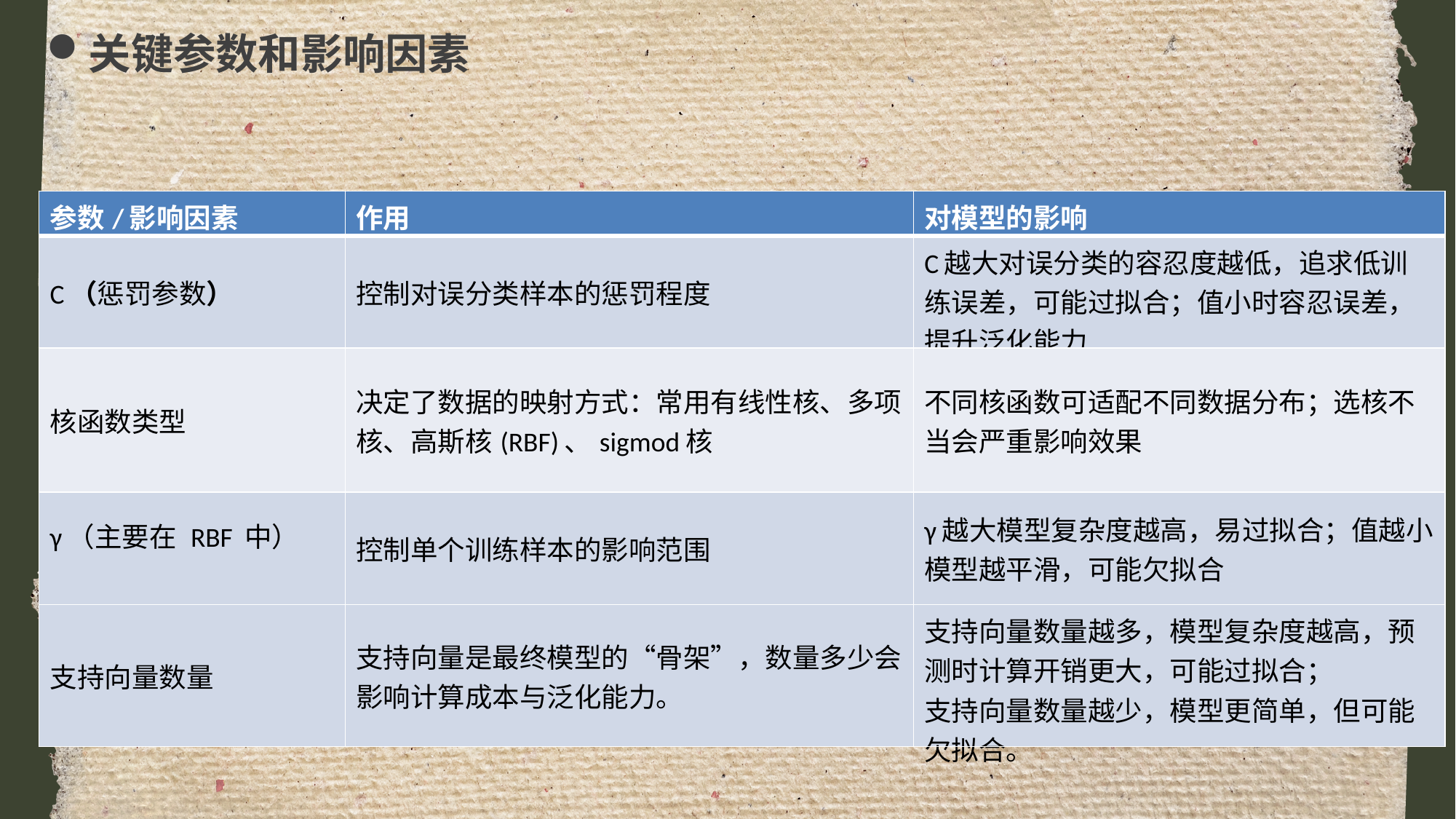

关键参数和影响因素
| 参数/影响因素 | 作用 | 对模型的影响 |
| --- | --- | --- |
| C（惩罚参数） | 控制对误分类样本的惩罚程度 | C越大对误分类的容忍度越低，追求低训练误差，可能过拟合；值小时容忍误差，提升泛化能力 |
| 核函数类型 | 决定了数据的映射方式：常用有线性核、多项核、高斯核(RBF)、sigmod核 | 不同核函数可适配不同数据分布；选核不当会严重影响效果 |
| γ（主要在 RBF 中） | 控制单个训练样本的影响范围 | γ越大模型复杂度越高，易过拟合；值越小模型越平滑，可能欠拟合 |
| 支持向量数量 | 支持向量是最终模型的“骨架”，数量多少会影响计算成本与泛化能力。 | 支持向量数量越多，模型复杂度越高，预测时计算开销更大，可能过拟合； 支持向量数量越少​​，模型更简单，但可能欠拟合。 |